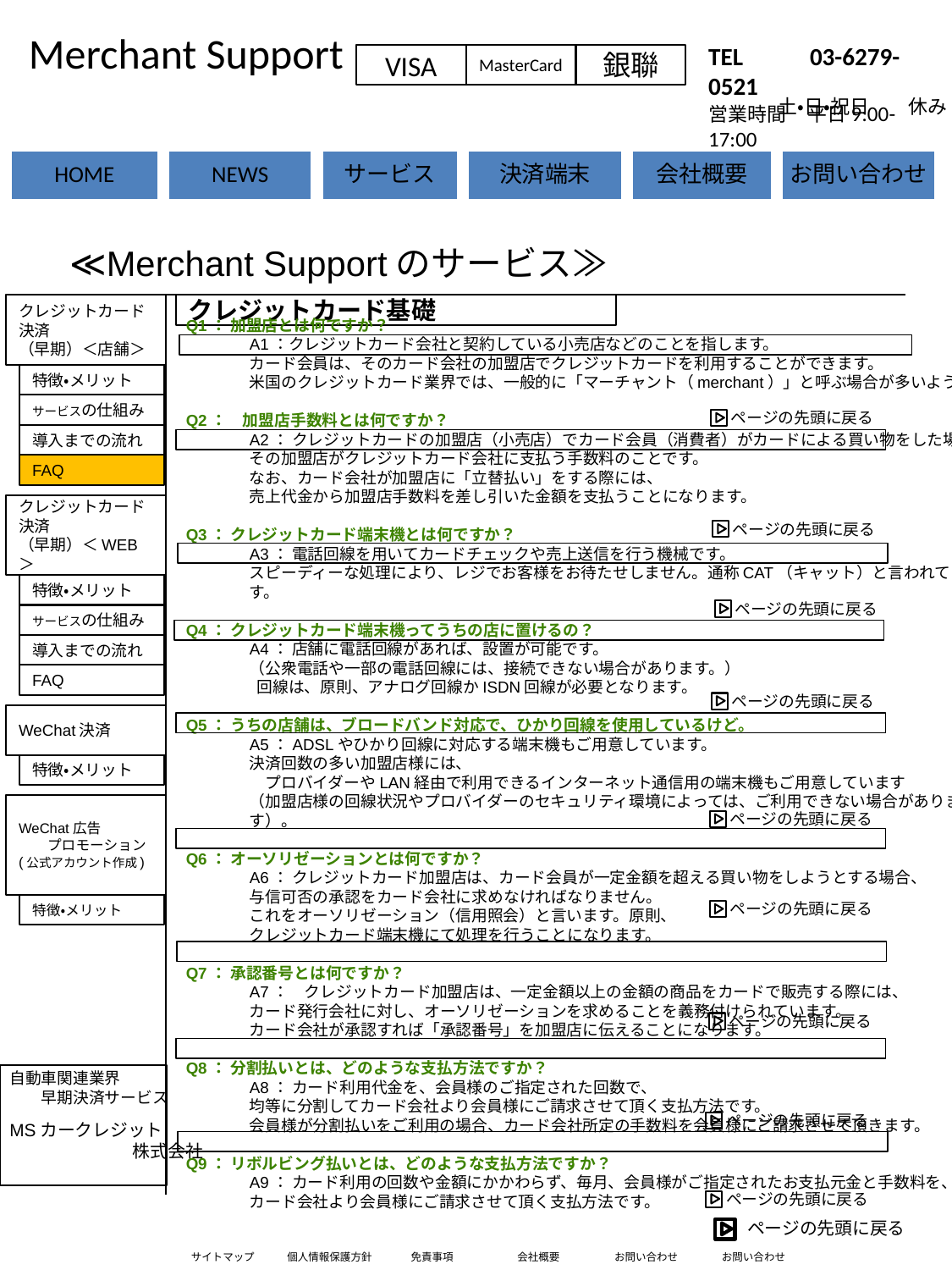

Merchant Support
サービス画面
TEL 　　03-6279-0521
営業時間　平日9:00-17:00

VISA
MasterCard
銀聯
土・日・祝日　　休み
HOME
NEWS
サービス
決済端末
会社概要
お問い合わせ
≪Merchant Supportのサービス≫
クレジットカード決済
（早期）＜店舗＞
クレジットカード基礎
現在のHPを反映
Q1： 加盟店とは何ですか？
A1：クレジットカード会社と契約している小売店などのことを指します。
カード会員は、そのカード会社の加盟店でクレジットカードを利用することができます。
米国のクレジットカード業界では、一般的に「マーチャント（merchant）」と呼ぶ場合が多いようです。

Q2：　加盟店手数料とは何ですか？
A2： クレジットカードの加盟店（小売店）でカード会員（消費者）がカードによる買い物をした場合、
その加盟店がクレジットカード会社に支払う手数料のことです。
なお、カード会社が加盟店に「立替払い」をする際には、
売上代金から加盟店手数料を差し引いた金額を支払うことになります。

Q3： クレジットカード端末機とは何ですか？
A3： 電話回線を用いてカードチェックや売上送信を行う機械です。
スピーディーな処理により、レジでお客様をお待たせしません。通称CAT（キャット）と言われています。

Q4： クレジットカード端末機ってうちの店に置けるの？
A4： 店舗に電話回線があれば、設置が可能です。
（公衆電話や一部の電話回線には、接続できない場合があります。）
 回線は、原則、アナログ回線かISDN回線が必要となります。

Q5： うちの店舗は、ブロードバンド対応で、ひかり回線を使用しているけど。
A5：ADSLやひかり回線に対応する端末機もご用意しています。
決済回数の多い加盟店様には、
　プロバイダーやLAN経由で利用できるインターネット通信用の端末機もご用意しています
（加盟店様の回線状況やプロバイダーのセキュリティ環境によっては、ご利用できない場合があります）。

Q6： オーソリゼーションとは何ですか？
A6： クレジットカード加盟店は、カード会員が一定金額を超える買い物をしようとする場合、
与信可否の承認をカード会社に求めなければなりません。
これをオーソリゼーション（信用照会）と言います。原則、
クレジットカード端末機にて処理を行うことになります。

Q7： 承認番号とは何ですか？
A7：　クレジットカード加盟店は、一定金額以上の金額の商品をカードで販売する際には、
カード発行会社に対し、オーソリゼーションを求めることを義務付けられています。
カード会社が承認すれば「承認番号」を加盟店に伝えることになります。

Q8： 分割払いとは、どのような支払方法ですか？
A8： カード利用代金を、会員様のご指定された回数で、
均等に分割してカード会社より会員様にご請求させて頂く支払方法です。
会員様が分割払いをご利用の場合、カード会社所定の手数料を会員様にご請求させて頂きます。

Q9： リボルビング払いとは、どのような支払方法ですか？
A9： カード利用の回数や金額にかかわらず、毎月、会員様がご指定されたお支払元金と手数料を、
カード会社より会員様にご請求させて頂く支払方法です。

特徴・メリット
サービスの仕組み
ページの先頭に戻る

導入までの流れ

FAQ
クレジットカード決済
（早期）＜WEB＞
ページの先頭に戻る

特徴・メリット
ページの先頭に戻る

サービスの仕組み

導入までの流れ
FAQ
ページの先頭に戻る

WeChat決済

特徴・メリット
WeChat広告
        プロモーション
(公式アカウント作成)
ページの先頭に戻る

ページの先頭に戻る
特徴・メリット

ページの先頭に戻る

自動車関連業界
　　早期決済サービス

MSカークレジット
　　　　　　　株式会社
ページの先頭に戻る

ページの先頭に戻る

ページの先頭に戻る

サイトマップ
個人情報保護方針
免責事項
会社概要
お問い合わせ
お問い合わせ